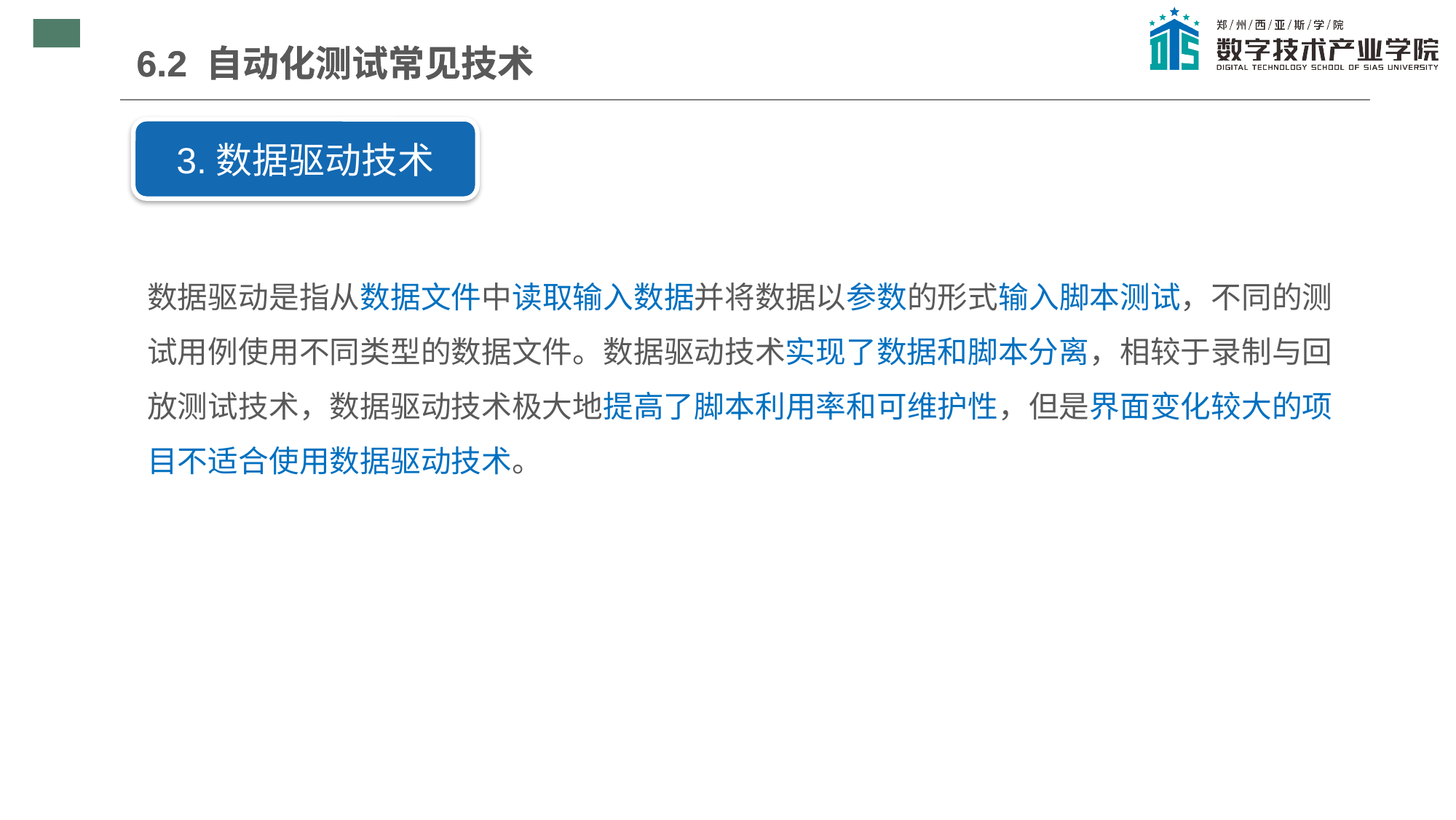

6.2 自动化测试常见技术
6.2 自动化测试常见技术
3.数据驱动技术
数据驱动是指从数据文件中读取输入数据并将数据以参数的形式输入脚本测试，不同的测试用例使用不同类型的数据文件。数据驱动技术实现了数据和脚本分离，相较于录制与回放测试技术，数据驱动技术极大地提高了脚本利用率和可维护性，但是界面变化较大的项目不适合使用数据驱动技术。